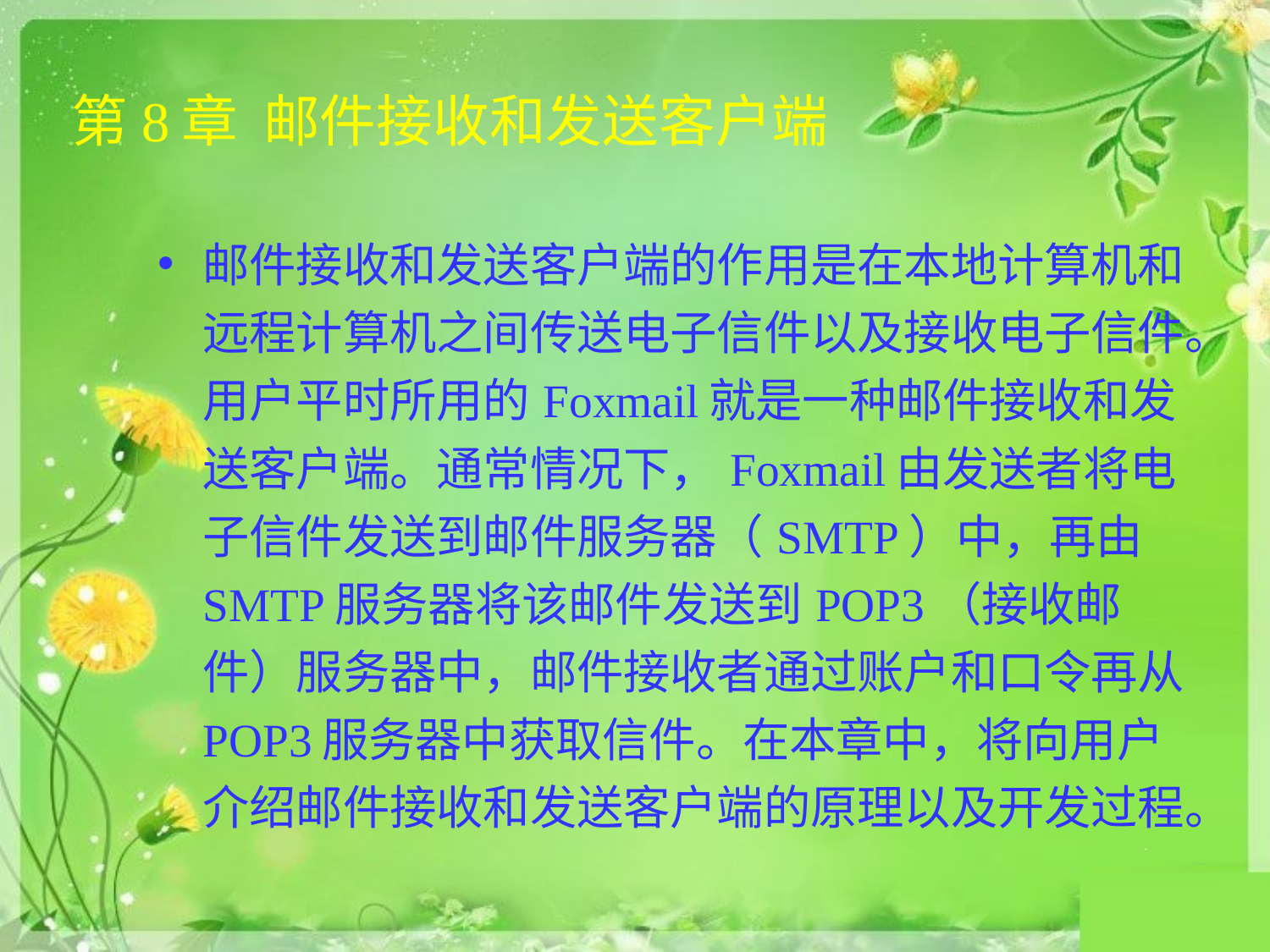

# 第8章  邮件接收和发送客户端
邮件接收和发送客户端的作用是在本地计算机和远程计算机之间传送电子信件以及接收电子信件。用户平时所用的Foxmail就是一种邮件接收和发送客户端。通常情况下，Foxmail由发送者将电子信件发送到邮件服务器（SMTP）中，再由SMTP服务器将该邮件发送到POP3（接收邮件）服务器中，邮件接收者通过账户和口令再从POP3服务器中获取信件。在本章中，将向用户介绍邮件接收和发送客户端的原理以及开发过程。